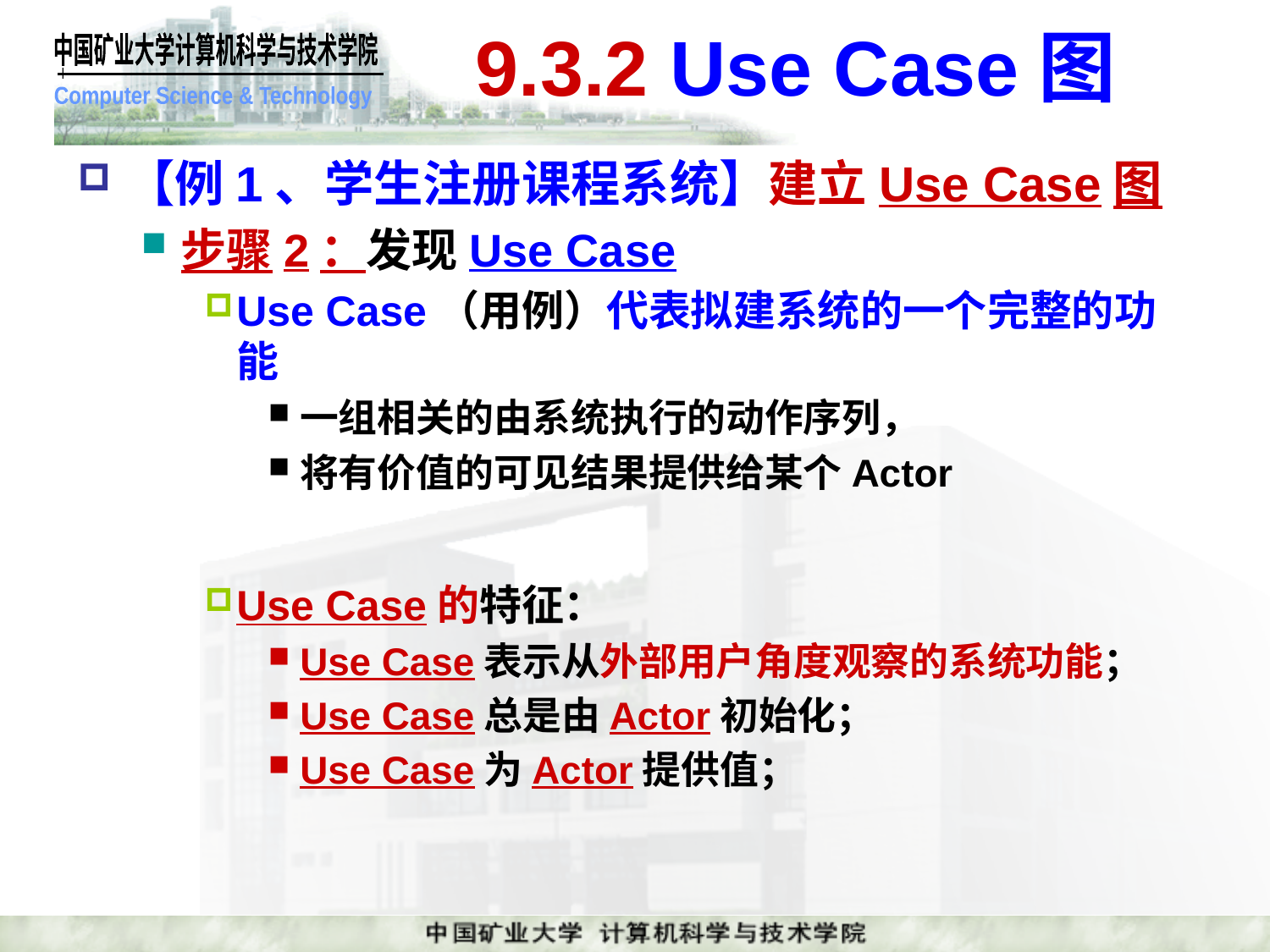

# 9.3.2 Use Case图
【例1、学生注册课程系统】建立Use Case图
步骤2：发现Use Case
Use Case（用例）代表拟建系统的一个完整的功能
一组相关的由系统执行的动作序列，
将有价值的可见结果提供给某个Actor

Use Case的特征：
Use Case表示从外部用户角度观察的系统功能；
Use Case总是由Actor初始化；
Use Case为Actor提供值；
75